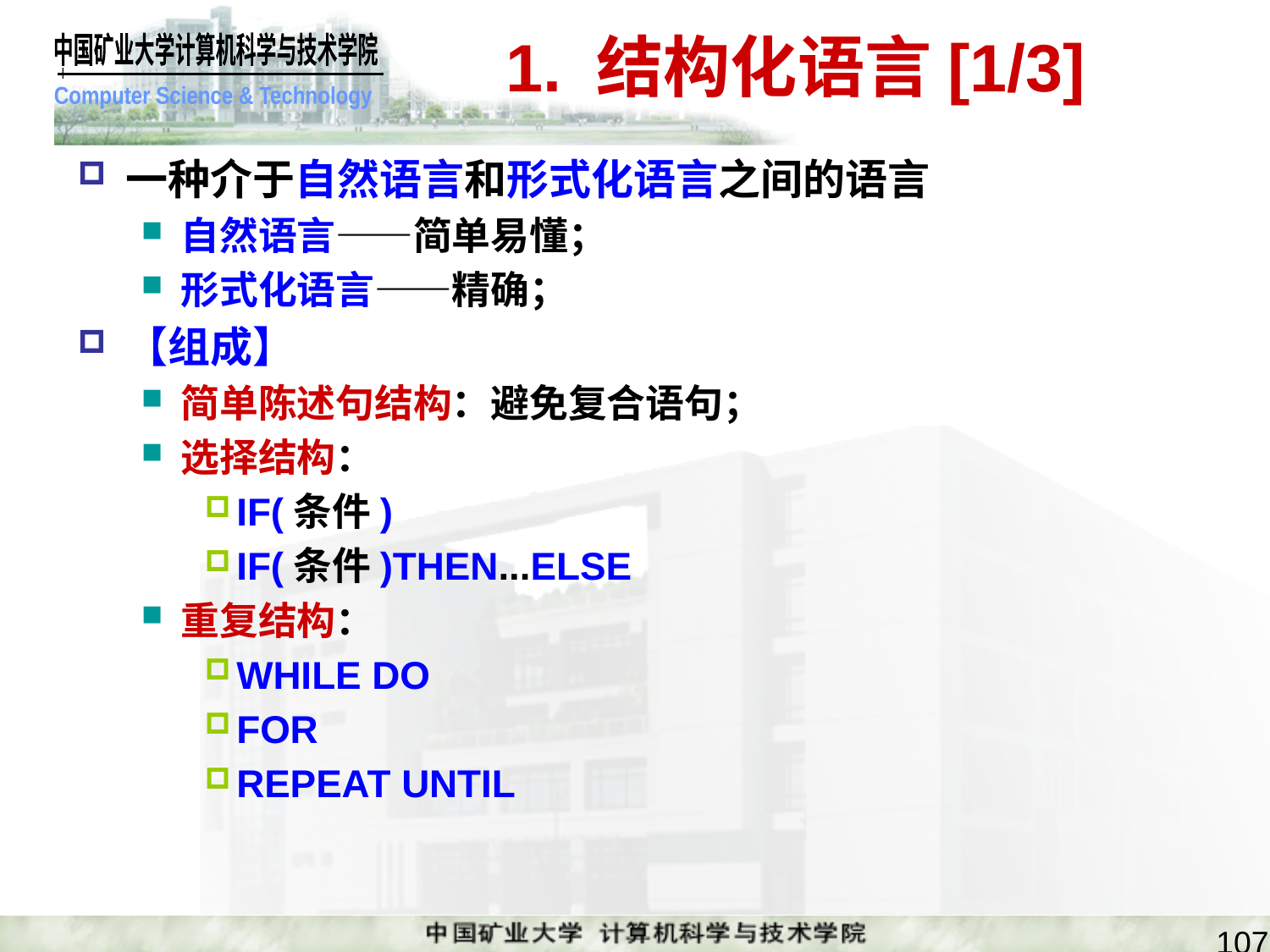

# 1. 结构化语言[1/3]
一种介于自然语言和形式化语言之间的语言
自然语言——简单易懂；
形式化语言——精确；
【组成】
简单陈述句结构：避免复合语句；
选择结构：
IF(条件)
IF(条件)THEN...ELSE
重复结构：
WHILE DO
FOR
REPEAT UNTIL
107